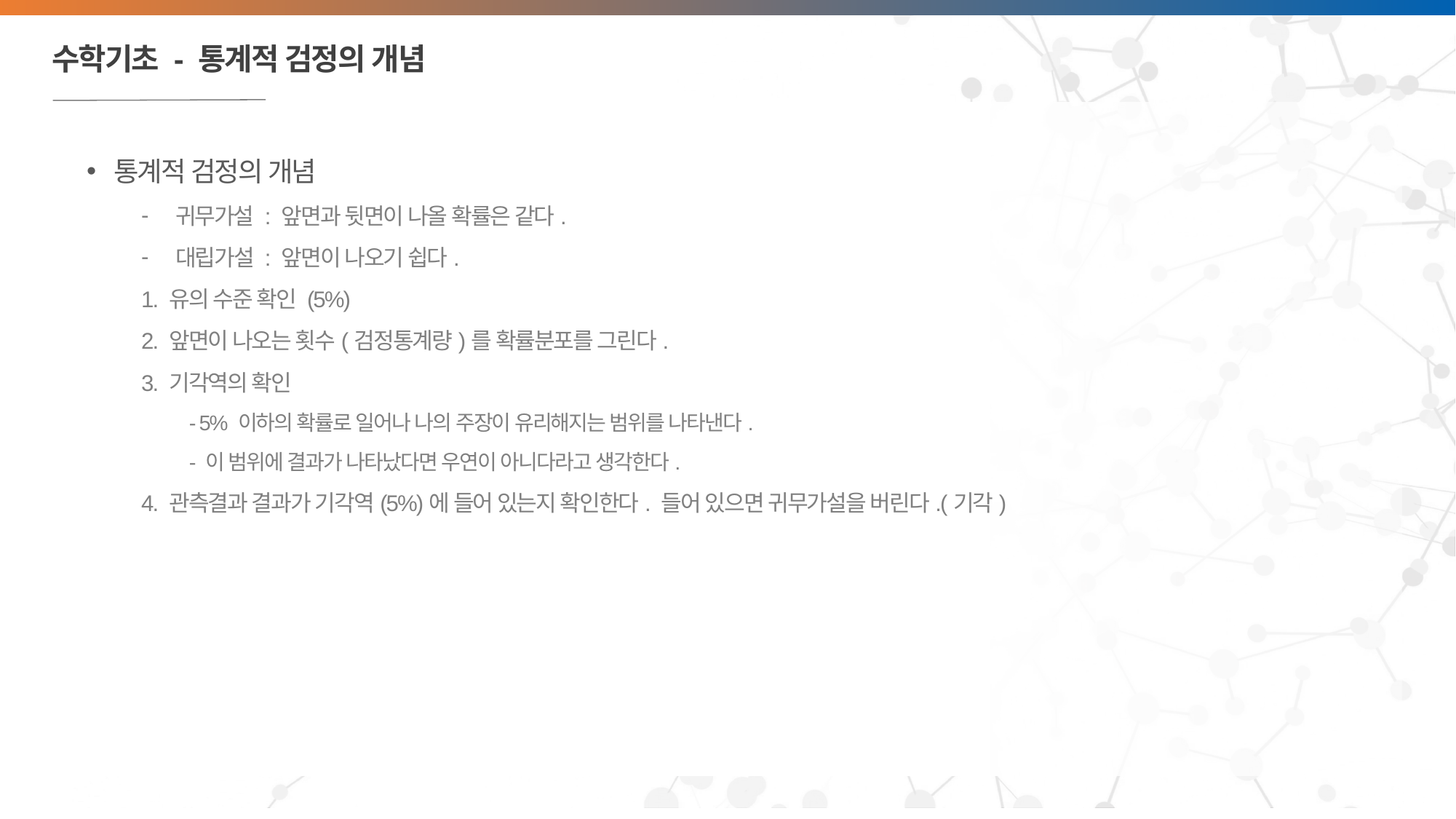

# 수학기초 - 통계적 검정의 개념

통계적 검정의 개념
귀무가설 : 앞면과 뒷면이 나올 확률은 같다.
대립가설 : 앞면이 나오기 쉽다.
1. 유의 수준 확인 (5%)
2. 앞면이 나오는 횟수(검정통계량)를 확률분포를 그린다.
3. 기각역의 확인
- 5% 이하의 확률로 일어나 나의 주장이 유리해지는 범위를 나타낸다.
- 이 범위에 결과가 나타났다면 우연이 아니다라고 생각한다.
4. 관측결과 결과가 기각역(5%)에 들어 있는지 확인한다. 들어 있으면 귀무가설을 버린다.(기각)